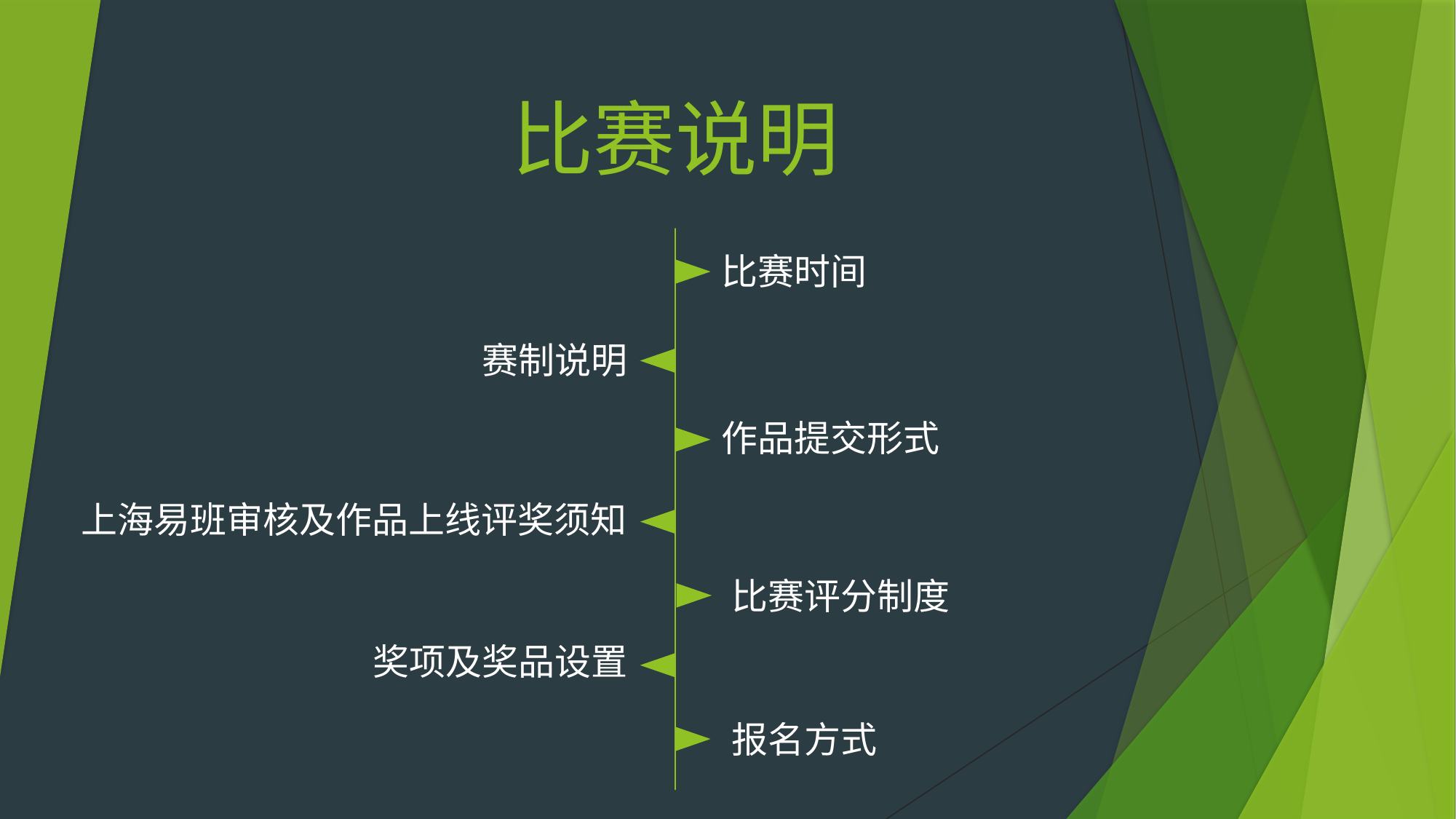

# 比赛说明

赛制说明

作品提交形式

上海易班审核及作品上线评奖须知

比赛评分制度

奖项及奖品设置

报名方式

比赛时间